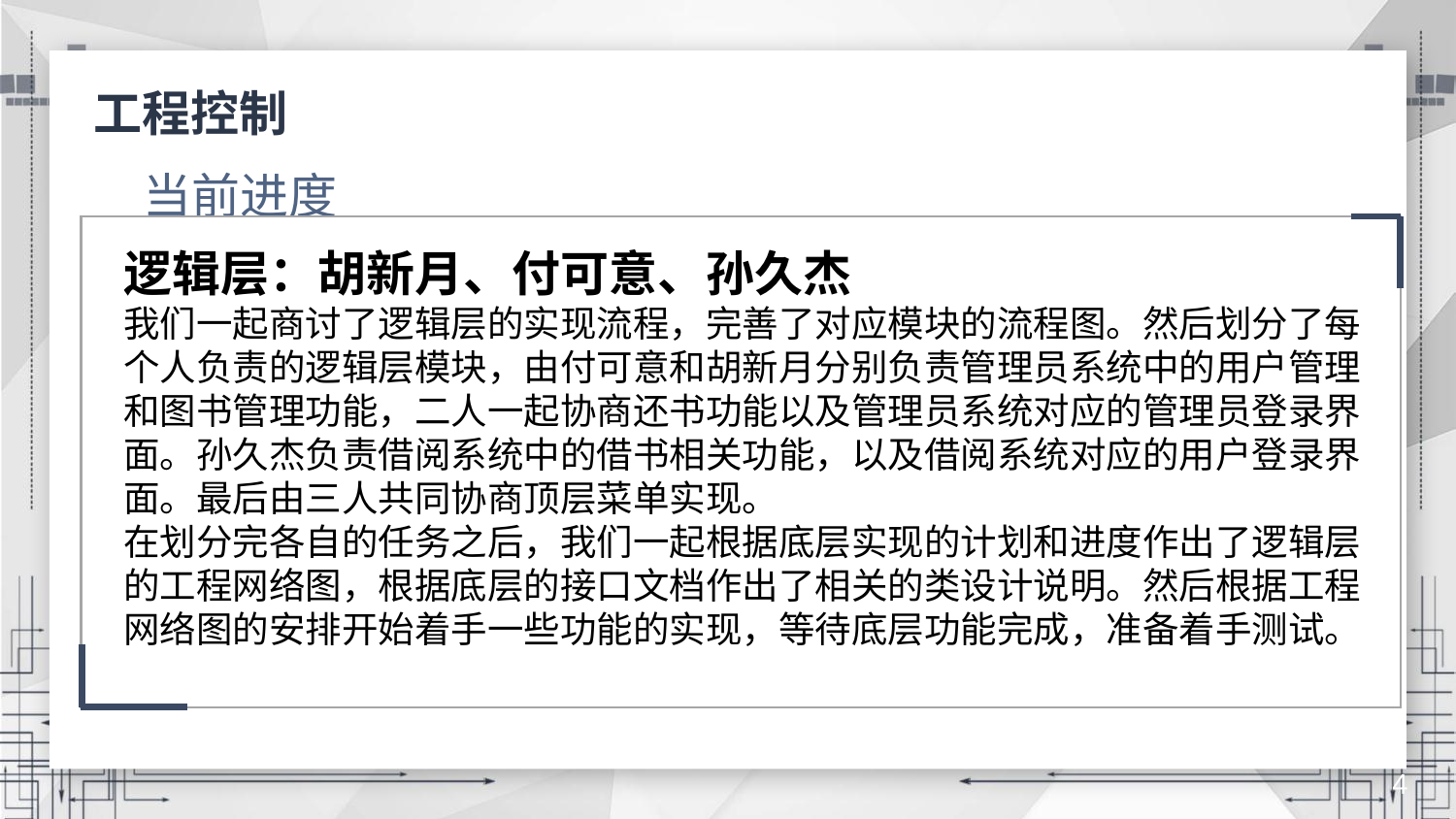

工程控制
当前进度

逻辑层：胡新月、付可意、孙久杰
我们一起商讨了逻辑层的实现流程，完善了对应模块的流程图。然后划分了每个人负责的逻辑层模块，由付可意和胡新月分别负责管理员系统中的用户管理和图书管理功能，二人一起协商还书功能以及管理员系统对应的管理员登录界面。孙久杰负责借阅系统中的借书相关功能，以及借阅系统对应的用户登录界面。最后由三人共同协商顶层菜单实现。
在划分完各自的任务之后，我们一起根据底层实现的计划和进度作出了逻辑层的工程网络图，根据底层的接口文档作出了相关的类设计说明。然后根据工程网络图的安排开始着手一些功能的实现，等待底层功能完成，准备着手测试。
4